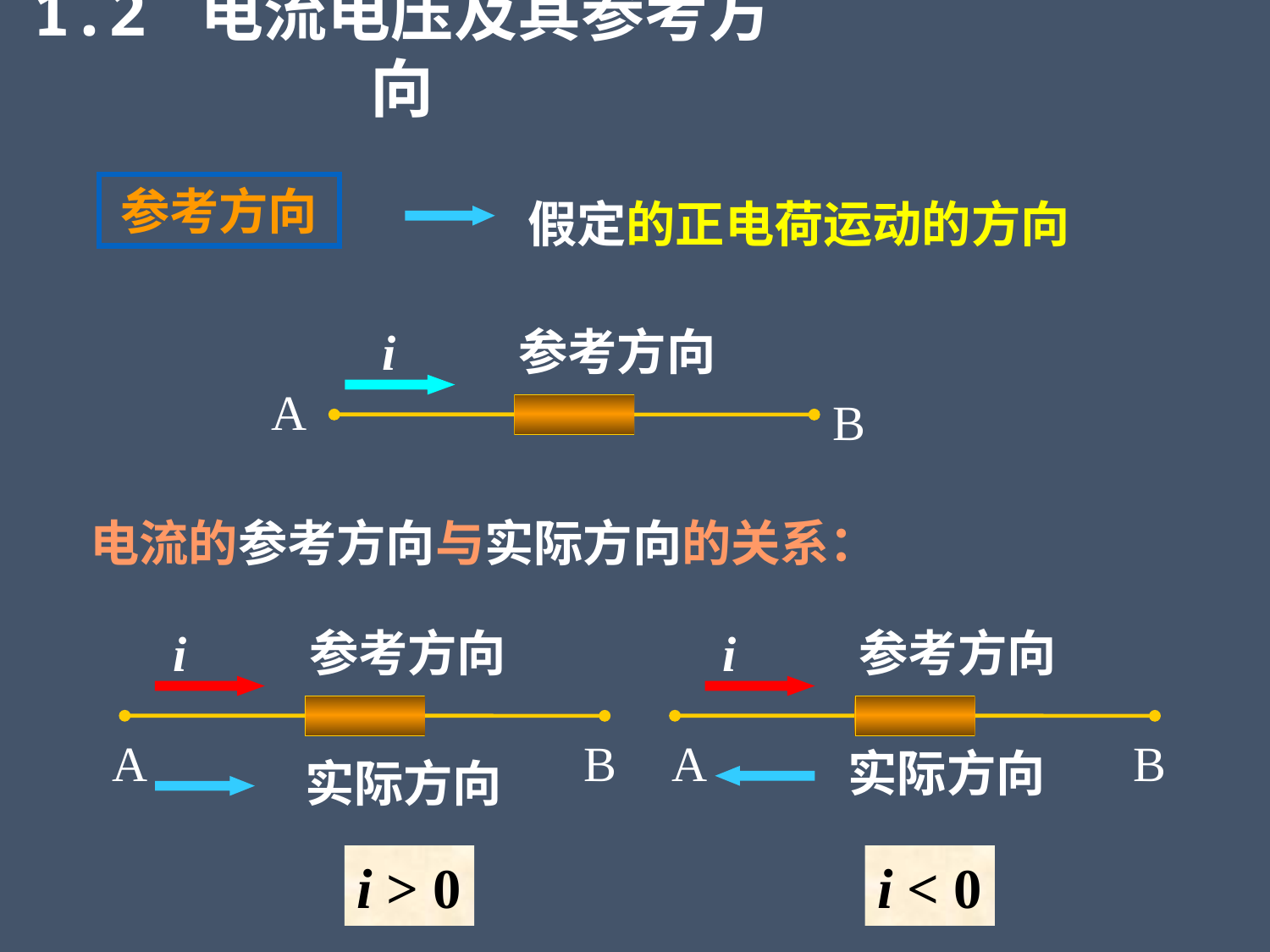

1.2 电流电压及其参考方向
参考方向
假定的正电荷运动的方向

i         参考方向
A

B

电流的参考方向与实际方向的关系：
i         参考方向

A
B
i         参考方向

A
B
实际方向
实际方向

i > 0
i < 0